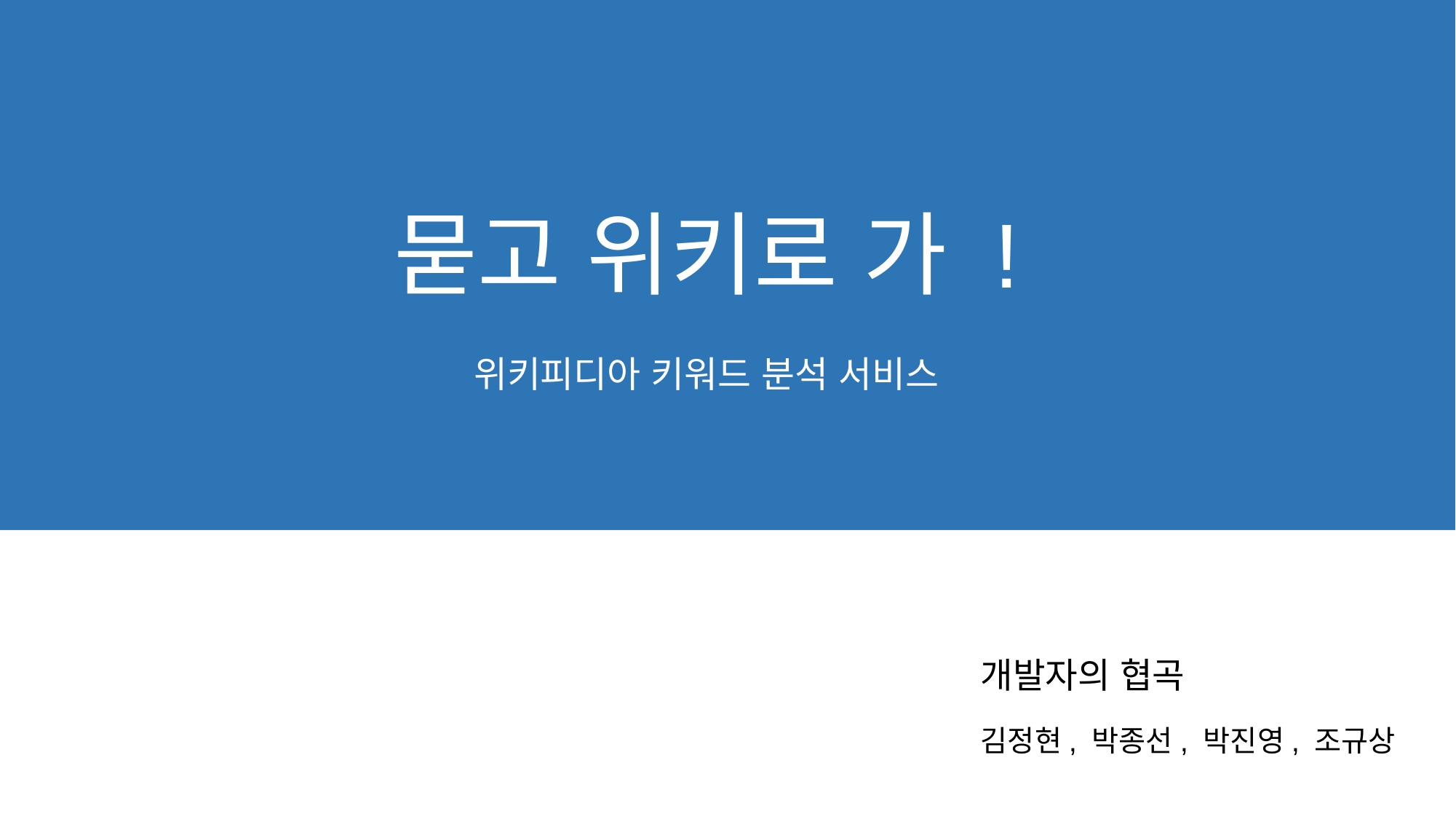

# 묻고 위키로 가 !
위키피디아 키워드 분석 서비스
개발자의 협곡

김정현, 박종선, 박진영, 조규상